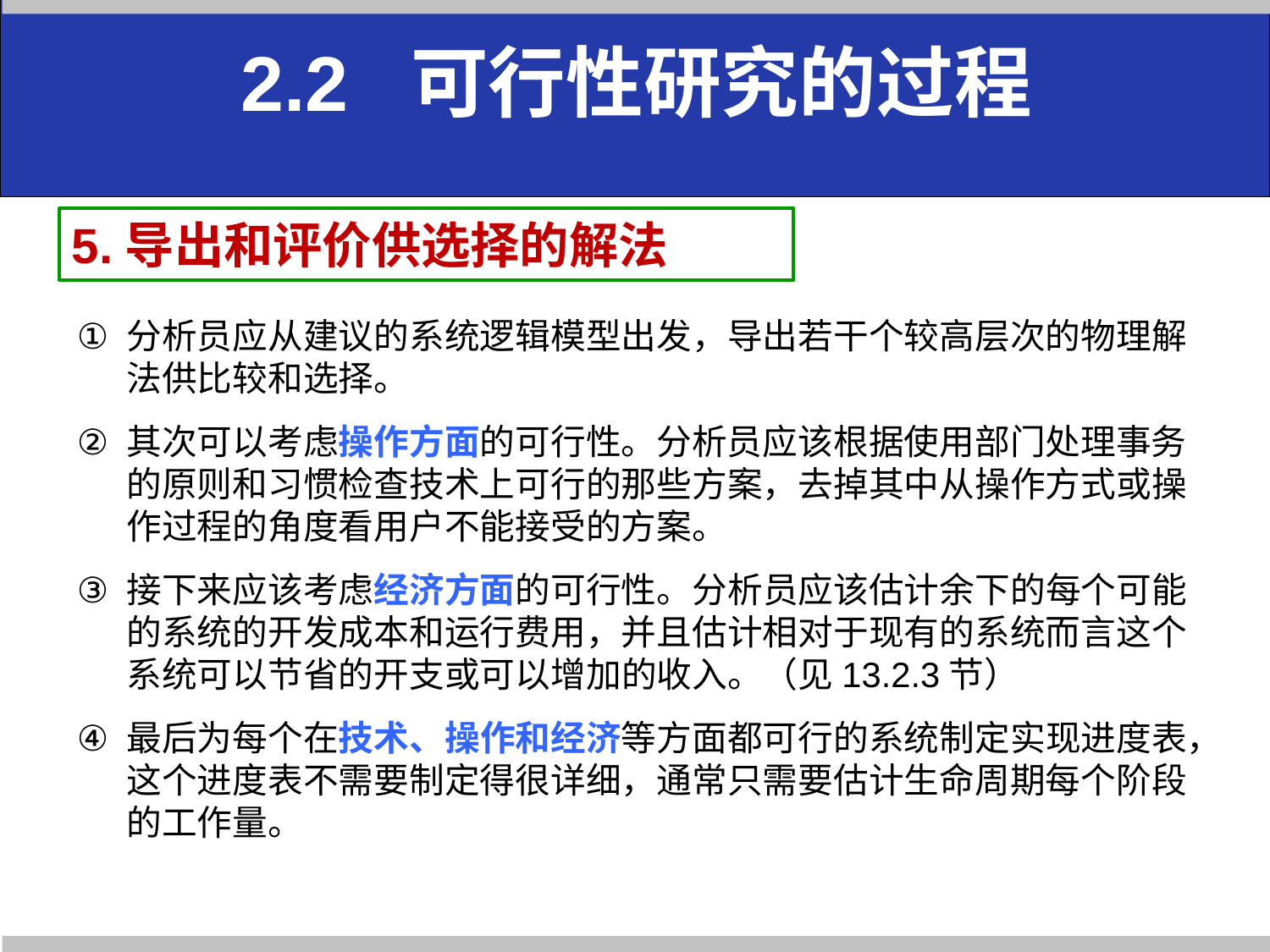

# 2.2  可行性研究的过程
5.导出和评价供选择的解法
分析员应从建议的系统逻辑模型出发，导出若干个较高层次的物理解法供比较和选择。
其次可以考虑操作方面的可行性。分析员应该根据使用部门处理事务的原则和习惯检查技术上可行的那些方案，去掉其中从操作方式或操作过程的角度看用户不能接受的方案。
接下来应该考虑经济方面的可行性。分析员应该估计余下的每个可能的系统的开发成本和运行费用，并且估计相对于现有的系统而言这个系统可以节省的开支或可以增加的收入。（见13.2.3节）
最后为每个在技术、操作和经济等方面都可行的系统制定实现进度表，这个进度表不需要制定得很详细，通常只需要估计生命周期每个阶段的工作量。